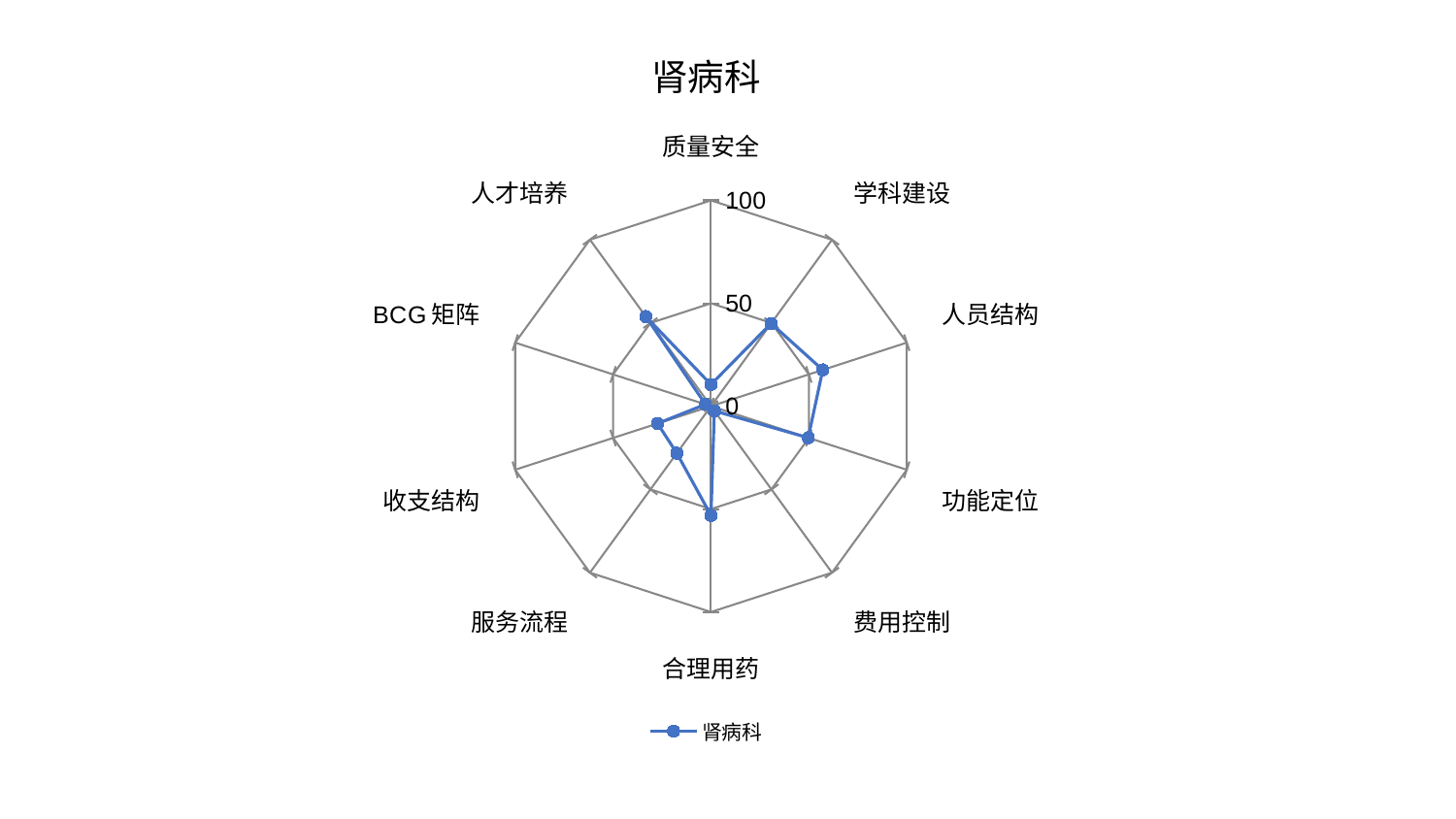

### Chart: 肾病科

| Category | 肾病科 |
|---|---|
| 质量安全 | 10.509127754625188 |
| 学科建设 | 49.71954481461358 |
| 人员结构 | 57.10744204434827 |
| 功能定位 | 49.672632943183395 |
| 费用控制 | 2.835196941942794 |
| 合理用药 | 53.086795849164304 |
| 服务流程 | 28.248527494558505 |
| 收支结构 | 27.291889388152608 |
| BCG矩阵 | 2.8270889892730793 |
| 人才培养 | 53.84027373123043 |
127